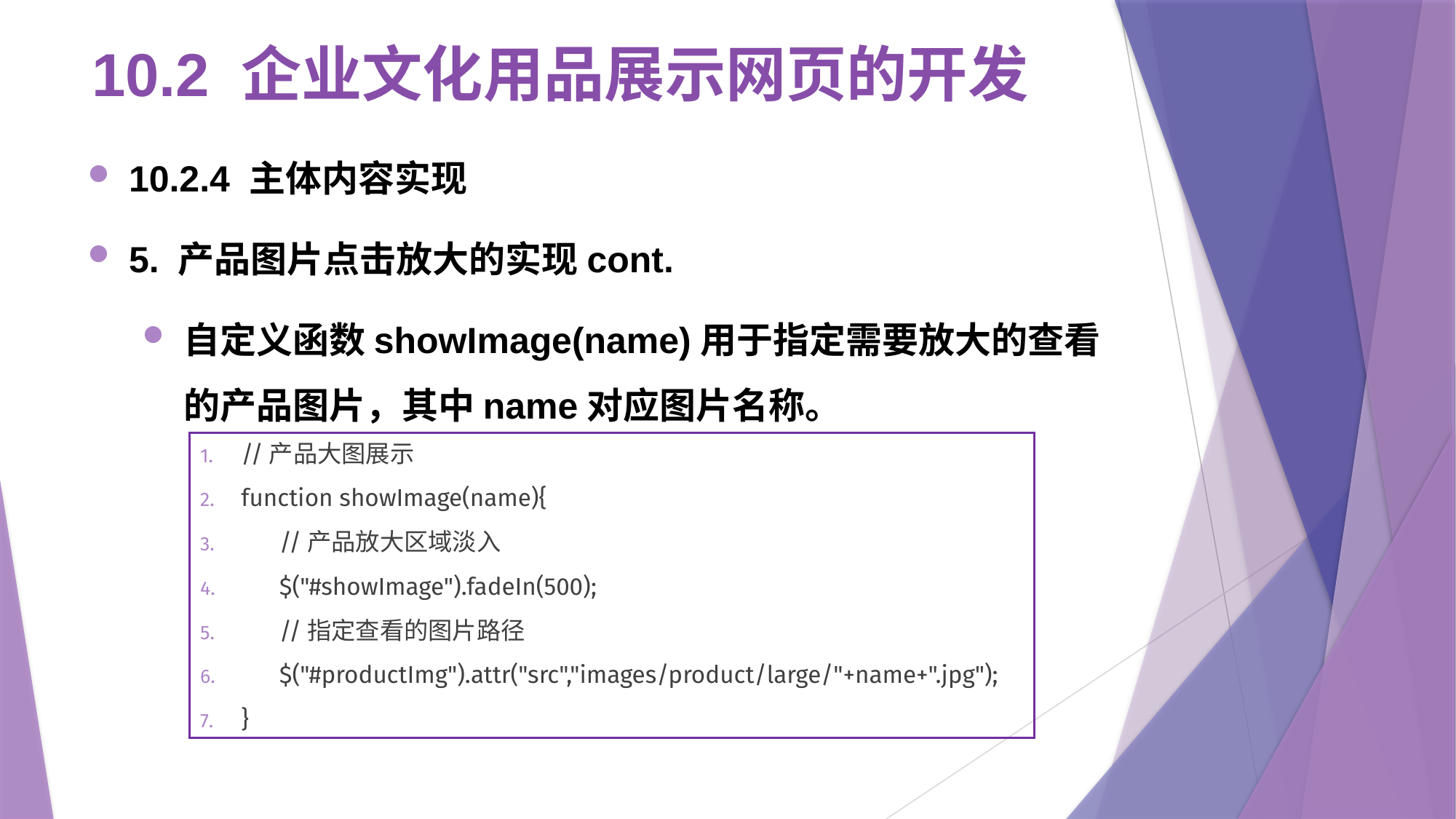

# 10.2 企业文化用品展示网页的开发
10.2.4 主体内容实现
5. 产品图片点击放大的实现cont.
自定义函数showImage(name)用于指定需要放大的查看的产品图片，其中name对应图片名称。

//产品大图展示
function showImage(name){
      //产品放大区域淡入
      $("#showImage").fadeIn(500);
      //指定查看的图片路径
      $("#productImg").attr("src","images/product/large/"+name+".jpg");
}